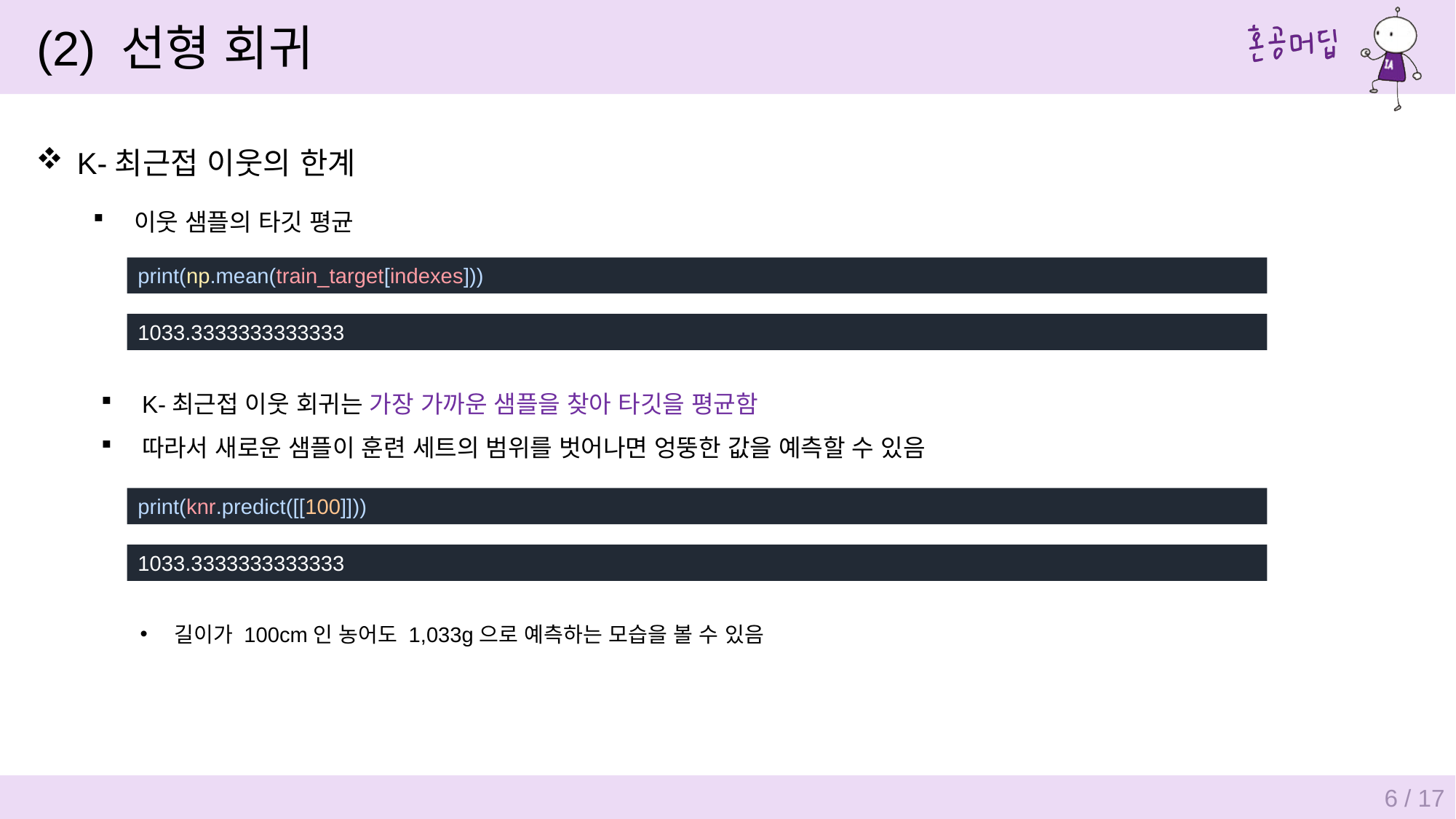

(2) 선형 회귀
K-최근접 이웃의 한계
이웃 샘플의 타깃 평균
print(np.mean(train_target[indexes]))
1033.3333333333333
K-최근접 이웃 회귀는 가장 가까운 샘플을 찾아 타깃을 평균함
따라서 새로운 샘플이 훈련 세트의 범위를 벗어나면 엉뚱한 값을 예측할 수 있음
print(knr.predict([[100]]))
1033.3333333333333
길이가 100cm인 농어도 1,033g으로 예측하는 모습을 볼 수 있음
6 / 17